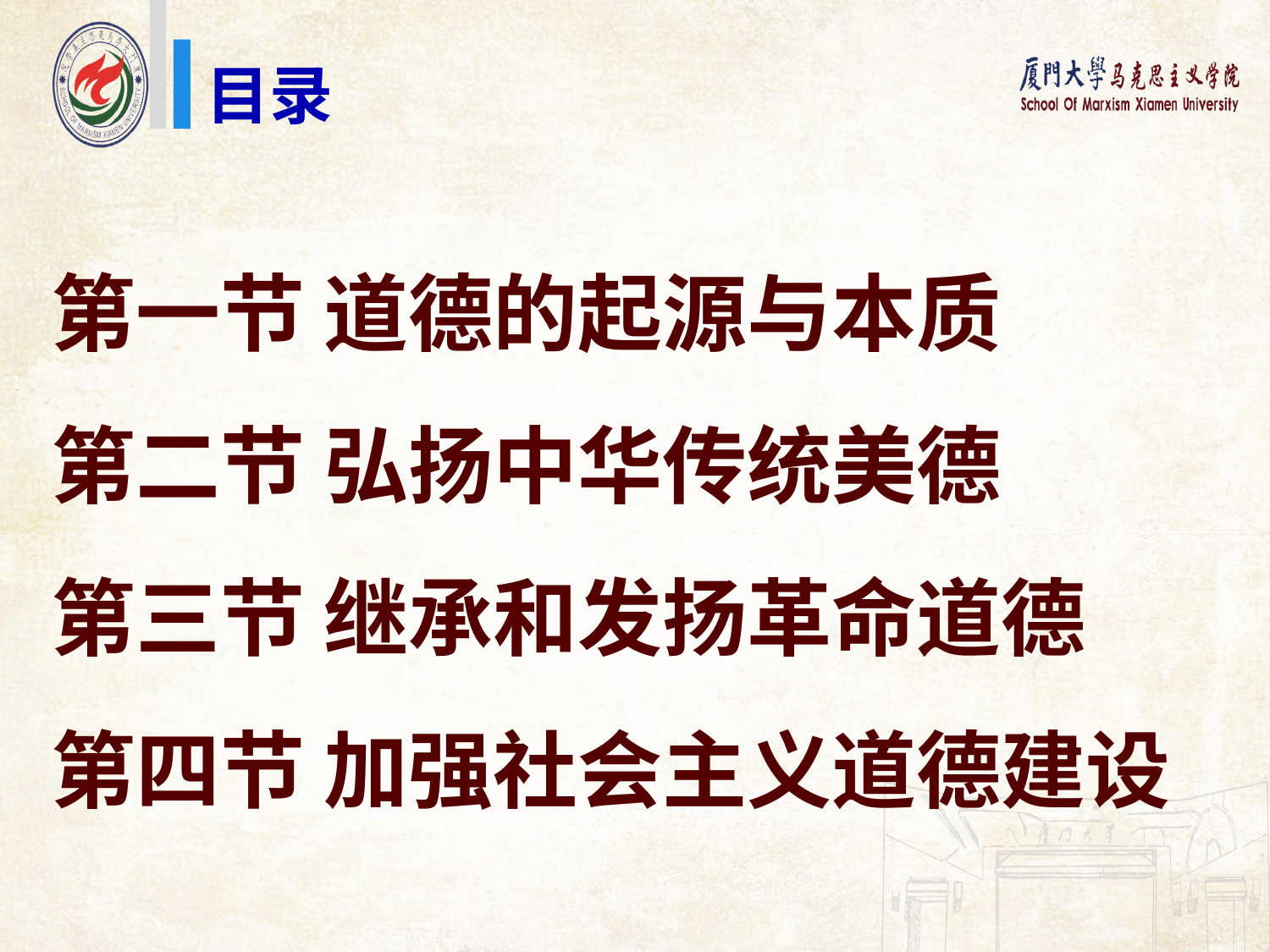

目录
第一节 道德的起源与本质
第二节 弘扬中华传统美德
第三节 继承和发扬革命道德
第四节 加强社会主义道德建设